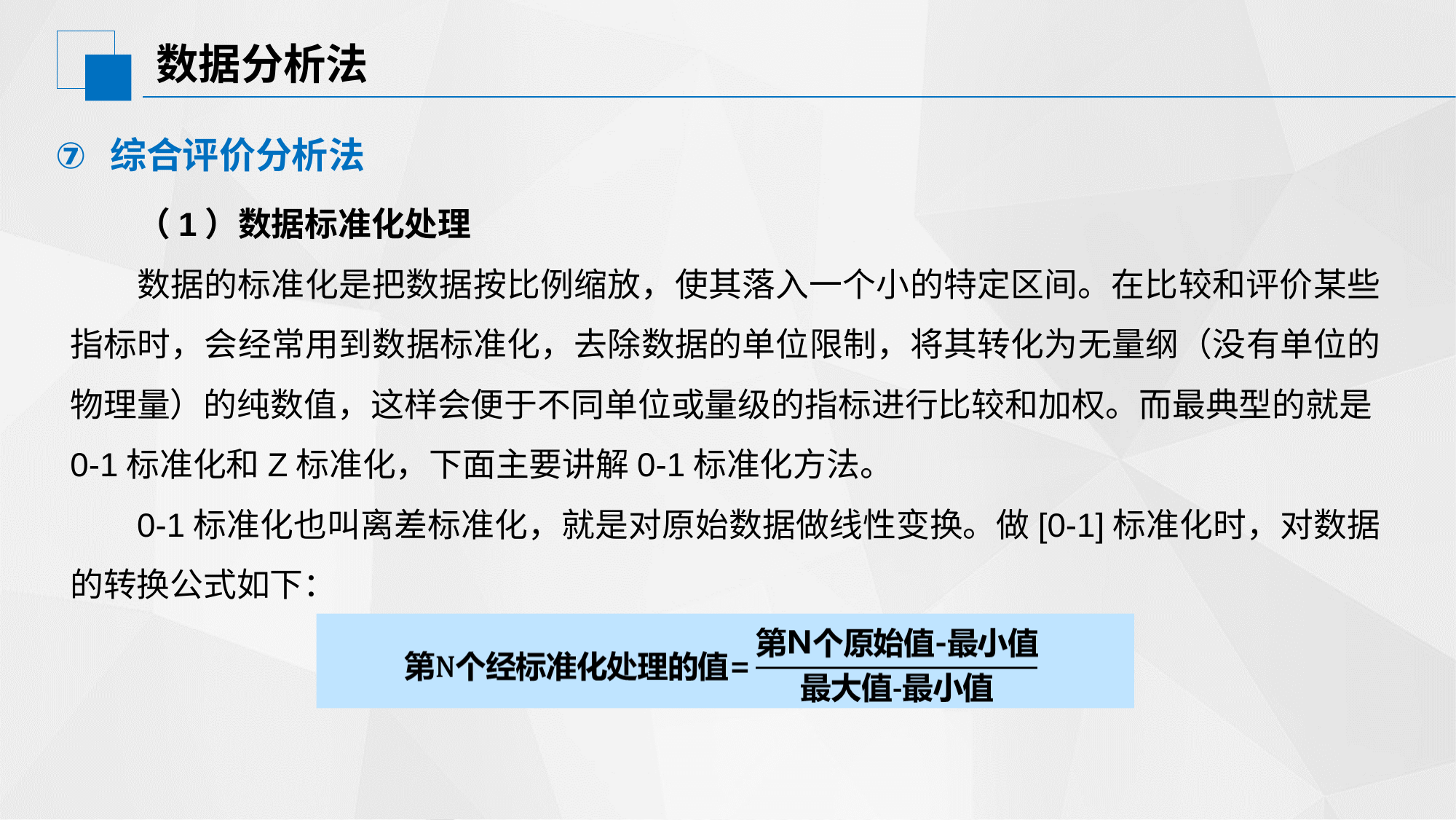

# 数据分析法
综合评价分析法
（1）数据标准化处理
数据的标准化是把数据按比例缩放，使其落入一个小的特定区间。在比较和评价某些指标时，会经常用到数据标准化，去除数据的单位限制，将其转化为无量纲（没有单位的物理量）的纯数值，这样会便于不同单位或量级的指标进行比较和加权。而最典型的就是0-1标准化和Z标准化，下面主要讲解0-1标准化方法。
0-1标准化也叫离差标准化，就是对原始数据做线性变换。做[0-1]标准化时，对数据的转换公式如下：